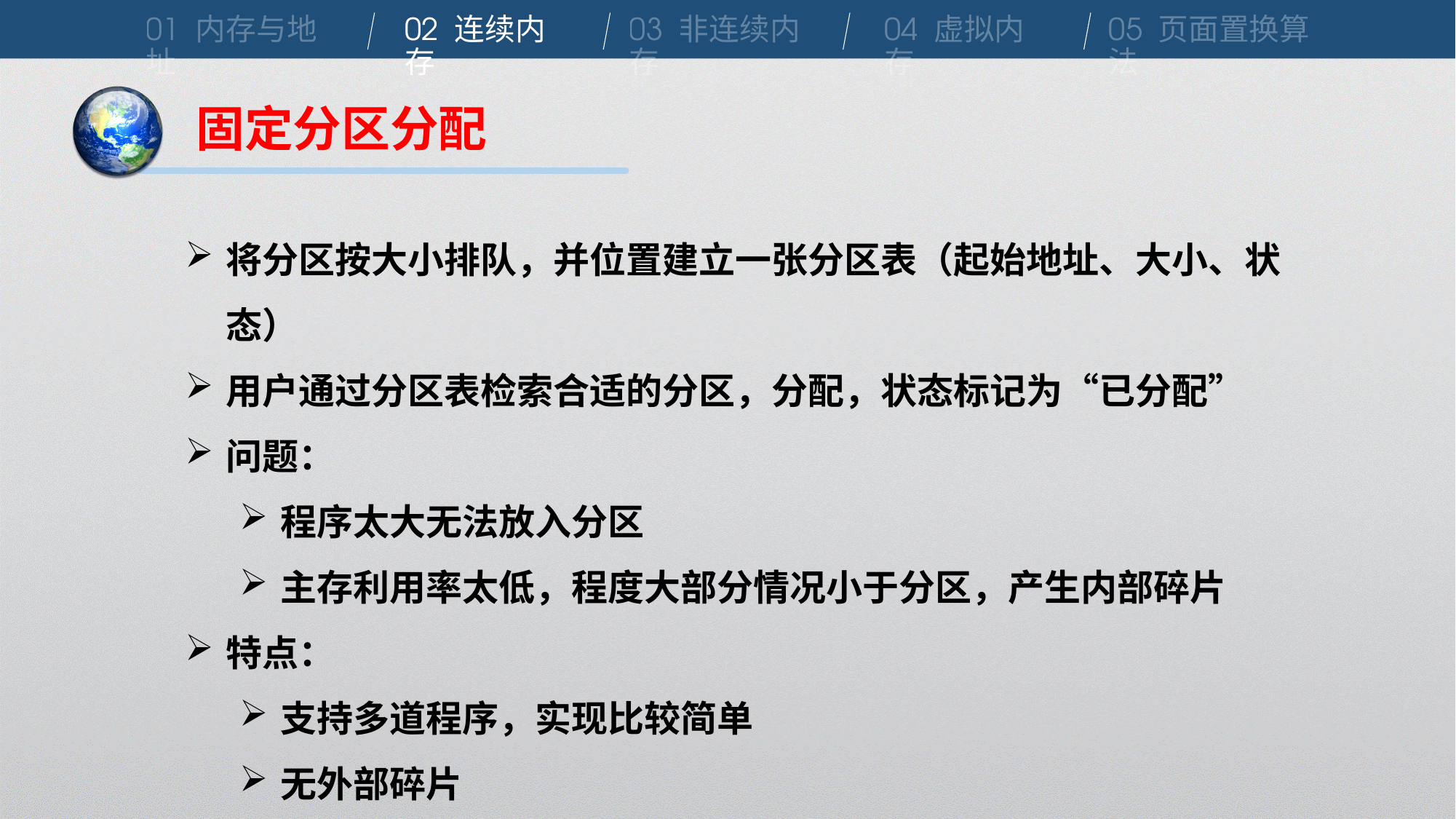

01 内存与地址
02 连续内存
03 非连续内存
04 虚拟内存
05 页面置换算法
固定分区分配
将分区按大小排队，并位置建立一张分区表（起始地址、大小、状态）
用户通过分区表检索合适的分区，分配，状态标记为“已分配”
问题：
程序太大无法放入分区
主存利用率太低，程度大部分情况小于分区，产生内部碎片
特点：
支持多道程序，实现比较简单
无外部碎片